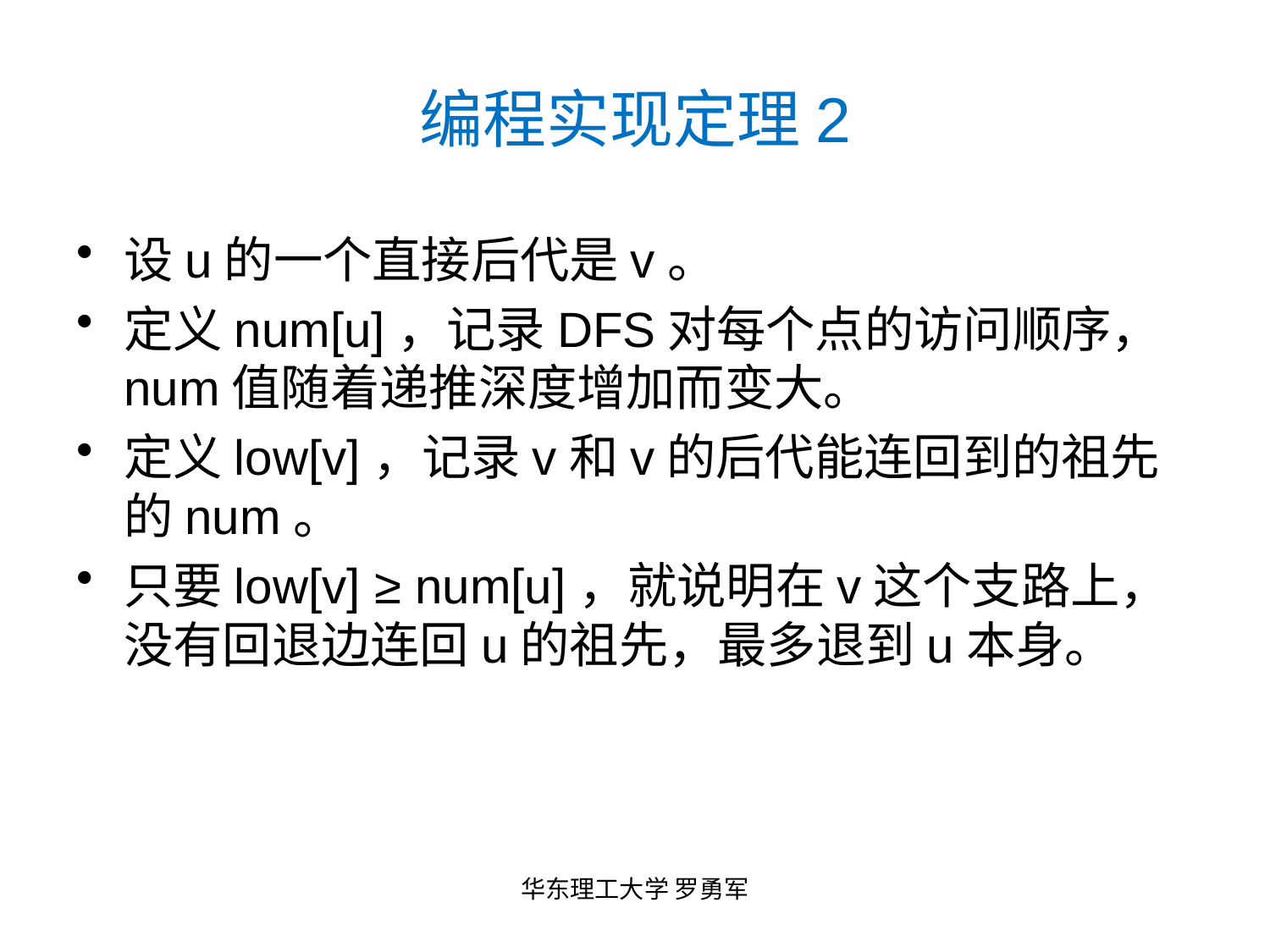

# 编程实现定理2
设u的一个直接后代是v。
定义num[u]，记录DFS对每个点的访问顺序，num值随着递推深度增加而变大。
定义low[v]，记录v和v的后代能连回到的祖先的num。
只要low[v] ≥ num[u]，就说明在v这个支路上，没有回退边连回u的祖先，最多退到u本身。

华东理工大学 罗勇军